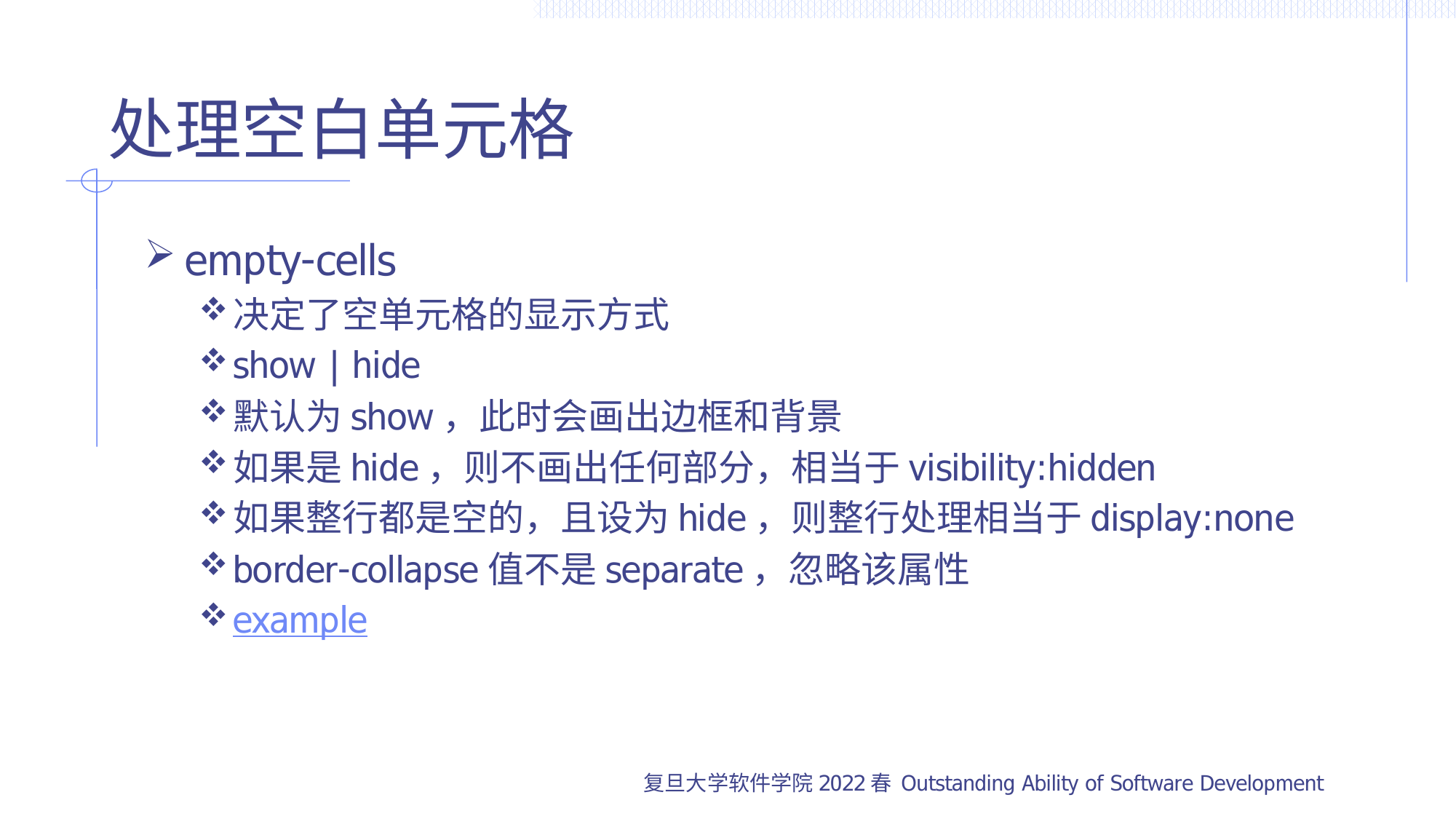

# 处理空白单元格
empty-cells
决定了空单元格的显示方式
show | hide
默认为show，此时会画出边框和背景
如果是hide，则不画出任何部分，相当于visibility:hidden
如果整行都是空的，且设为hide，则整行处理相当于display:none
border-collapse值不是separate，忽略该属性
example